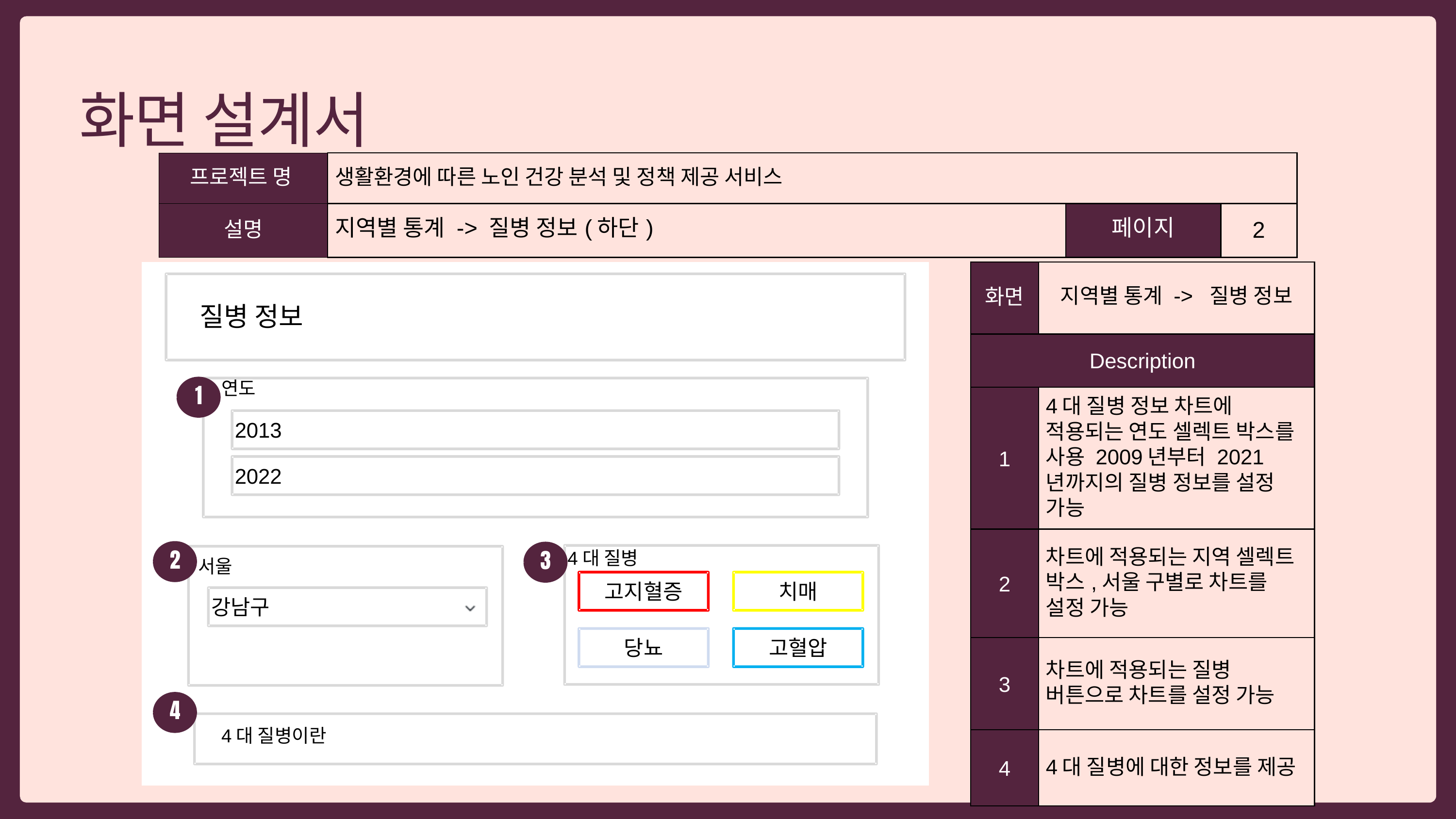

화면 설계서
| 프로젝트 명 | 생활환경에 따른 노인 건강 분석 및 정책 제공 서비스 | 생활환경에 따른 노인 건강 분석 및 정책 제공 서비스 | 생활환경에 따른 노인 건강 분석 및 정책 제공 서비스 |
| --- | --- | --- | --- |
| 설명 | 지역별 통계 -> 질병 정보(하단) | 페이지 | 2 |
| 화면 | 지역별 통계 -> 질병 정보 |
| --- | --- |
| Description | Description |
| 1 | 4대 질병 정보 차트에 적용되는 연도 셀렉트 박스를 사용 2009년부터 2021년까지의 질병 정보를 설정 가능 |
| 2 | 차트에 적용되는 지역 셀렉트 박스,서울 구별로 차트를 설정 가능 |
| 3 | 차트에 적용되는 질병 버튼으로 차트를 설정 가능 |
| 4 | 4대 질병에 대한 정보를 제공 |

ㄴ

 질병 정보
연도

1

2013

2022

2

3

4대 질병
서울

고지혈증

치매

강남구

당뇨

고혈압

4

4대 질병이란